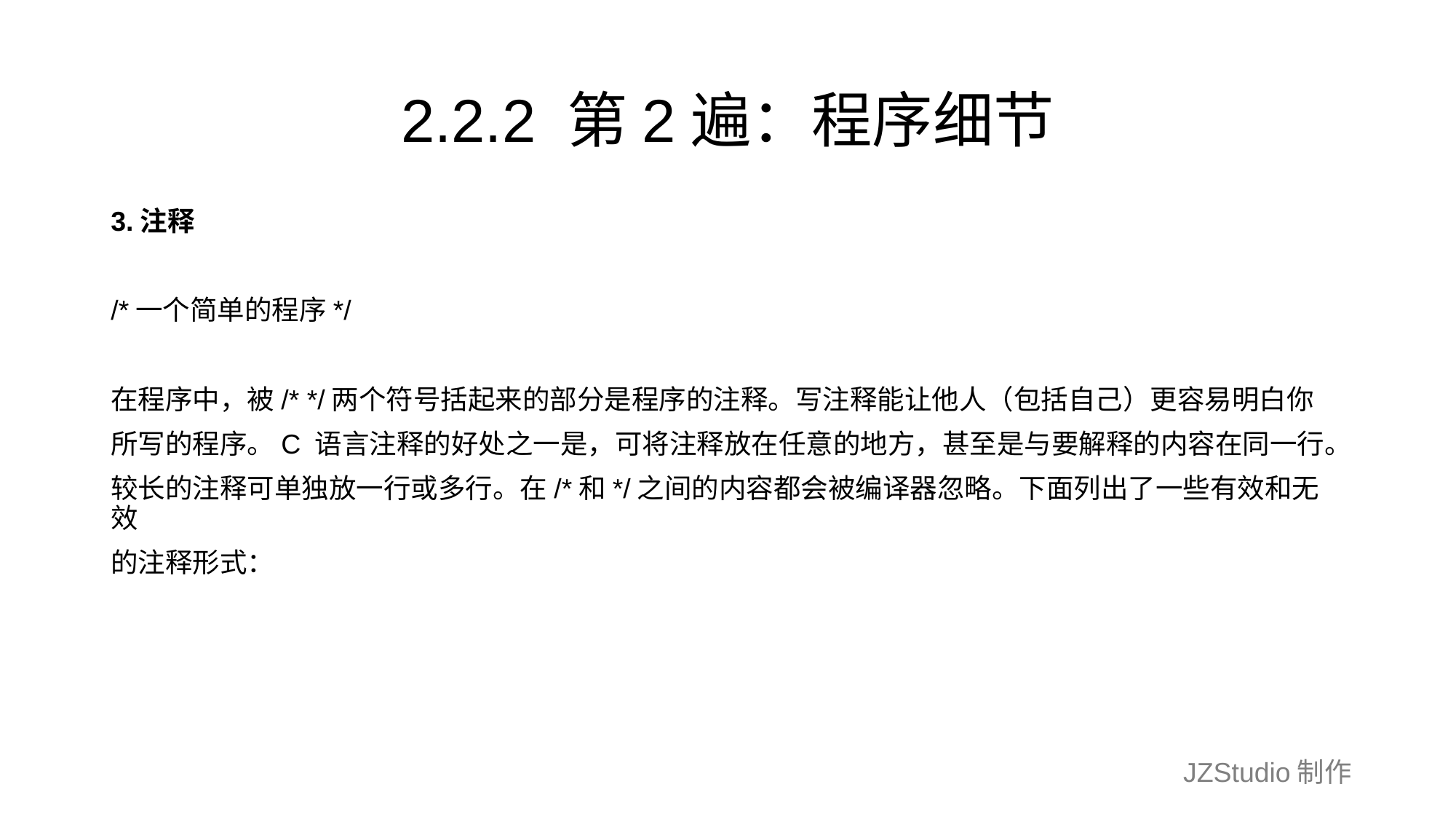

# 2.2.2 第2遍：程序细节
3.注释

/*一个简单的程序*/

在程序中，被/* */两个符号括起来的部分是程序的注释。写注释能让他人（包括自己）更容易明白你
所写的程序。C 语言注释的好处之一是，可将注释放在任意的地方，甚至是与要解释的内容在同一行。
较长的注释可单独放一行或多行。在/*和*/之间的内容都会被编译器忽略。下面列出了一些有效和无效
的注释形式：